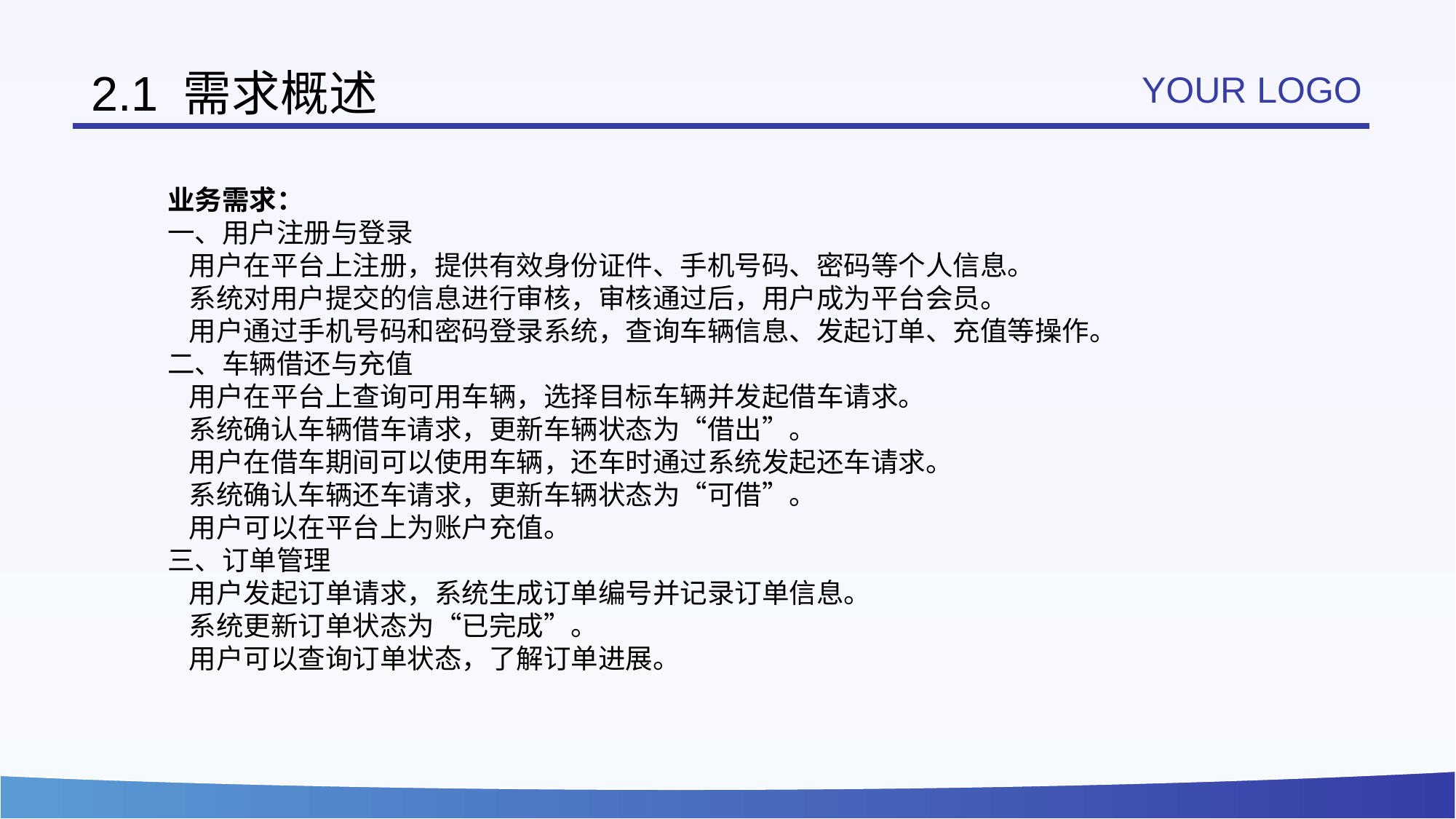

# 2.1 需求概述
YOUR LOGO
业务需求：
一、用户注册与登录
用户在平台上注册，提供有效身份证件、手机号码、密码等个人信息。
系统对用户提交的信息进行审核，审核通过后，用户成为平台会员。
用户通过手机号码和密码登录系统，查询车辆信息、发起订单、充值等操作。
二、车辆借还与充值
用户在平台上查询可用车辆，选择目标车辆并发起借车请求。
系统确认车辆借车请求，更新车辆状态为“借出”。
用户在借车期间可以使用车辆，还车时通过系统发起还车请求。
系统确认车辆还车请求，更新车辆状态为“可借”。
用户可以在平台上为账户充值。
三、订单管理
用户发起订单请求，系统生成订单编号并记录订单信息。
系统更新订单状态为“已完成”。
用户可以查询订单状态，了解订单进展。